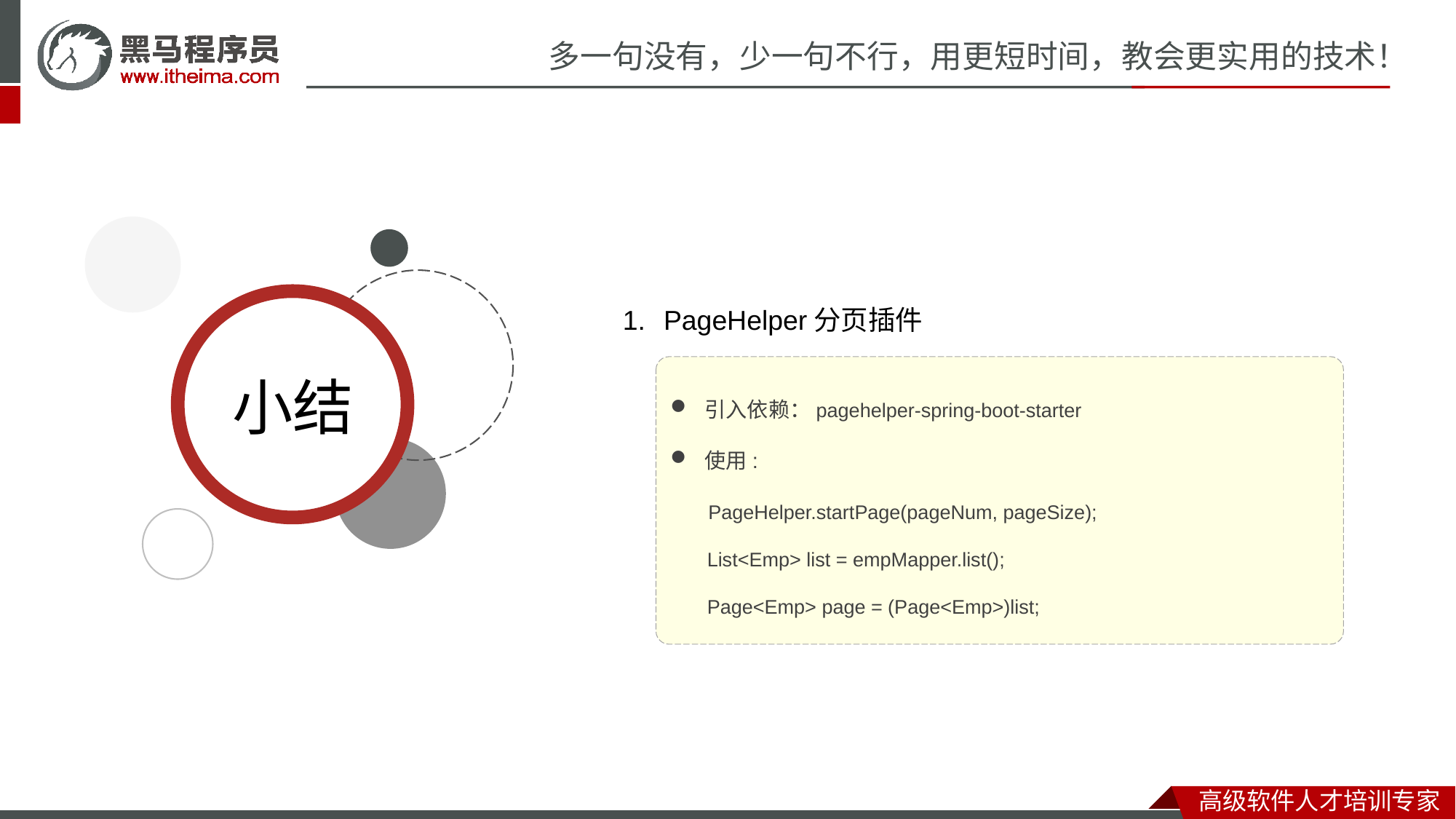

PageHelper分页插件
引入依赖：pagehelper-spring-boot-starter
使用:
	  PageHelper.startPage(pageNum, pageSize);
	  List<Emp> list = empMapper.list();
	  Page<Emp> page = (Page<Emp>)list;